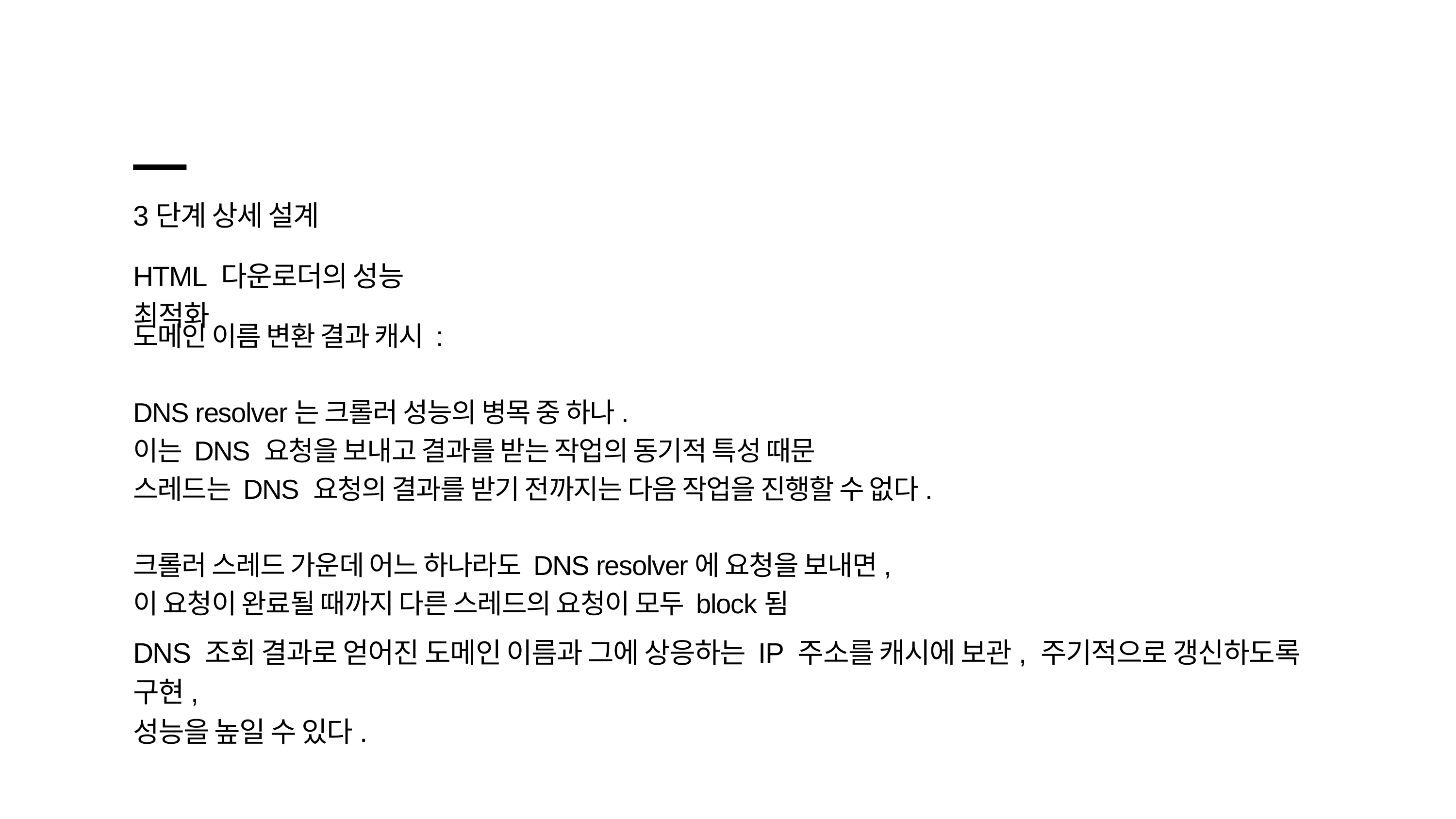

3단계 상세 설계
HTML 다운로더의 성능 최적화
도메인 이름 변환 결과 캐시 :

DNS resolver는 크롤러 성능의 병목 중 하나.
이는 DNS 요청을 보내고 결과를 받는 작업의 동기적 특성 때문
스레드는 DNS 요청의 결과를 받기 전까지는 다음 작업을 진행할 수 없다.
크롤러 스레드 가운데 어느 하나라도 DNS resolver에 요청을 보내면,
이 요청이 완료될 때까지 다른 스레드의 요청이 모두 block됨
DNS 조회 결과로 얻어진 도메인 이름과 그에 상응하는 IP 주소를 캐시에 보관, 주기적으로 갱신하도록 구현,
성능을 높일 수 있다.